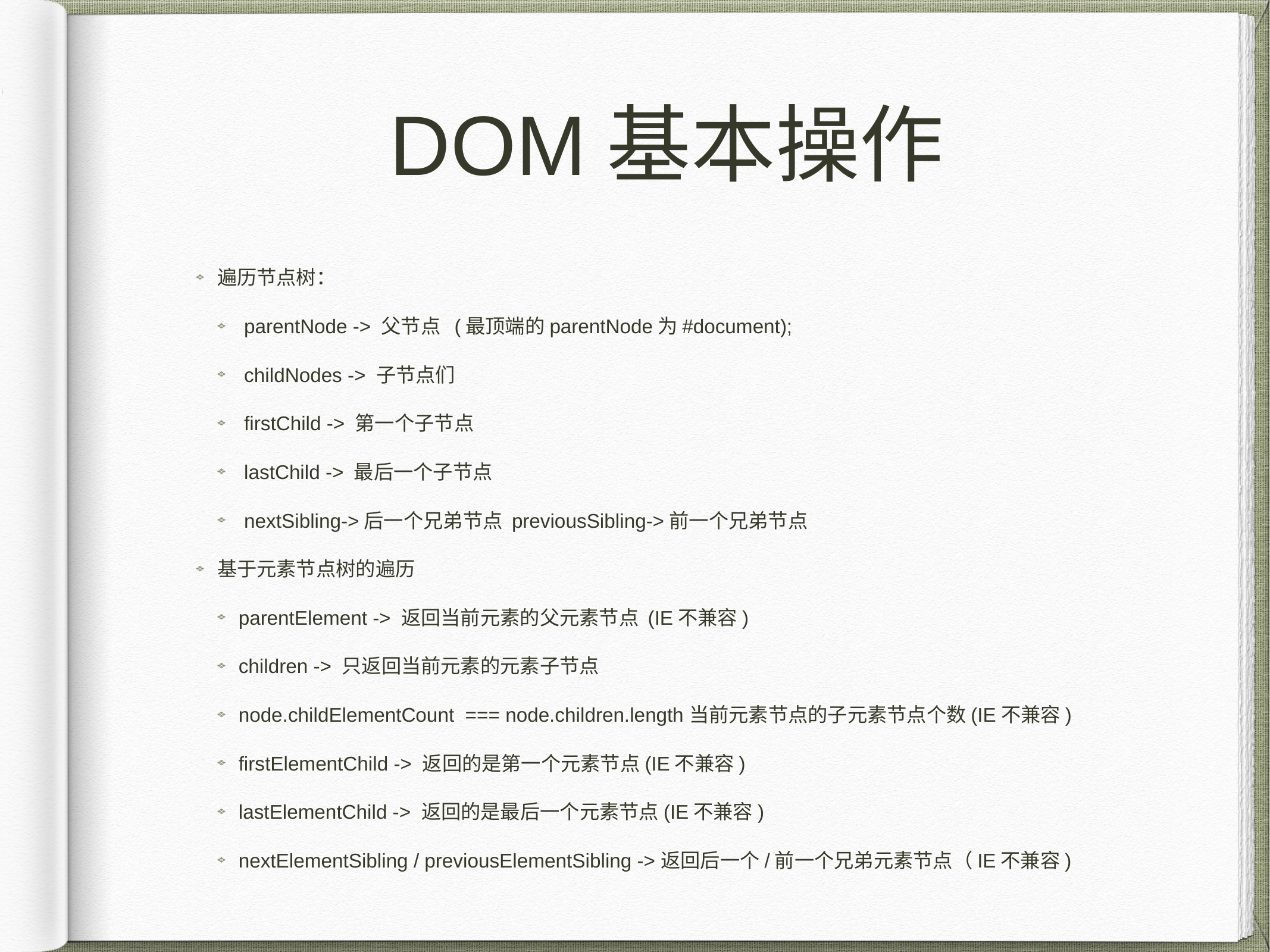

# DOM基本操作
遍历节点树：
 parentNode -> 父节点  (最顶端的parentNode为#document);
 childNodes -> 子节点们
 firstChild -> 第一个子节点
 lastChild -> 最后一个子节点
 nextSibling->后一个兄弟节点 previousSibling->前一个兄弟节点
基于元素节点树的遍历
parentElement -> 返回当前元素的父元素节点 (IE不兼容)
children -> 只返回当前元素的元素子节点
node.childElementCount  === node.children.length当前元素节点的子元素节点个数(IE不兼容)
firstElementChild -> 返回的是第一个元素节点(IE不兼容)
lastElementChild -> 返回的是最后一个元素节点(IE不兼容)
nextElementSibling / previousElementSibling ->返回后一个/前一个兄弟元素节点（IE不兼容)